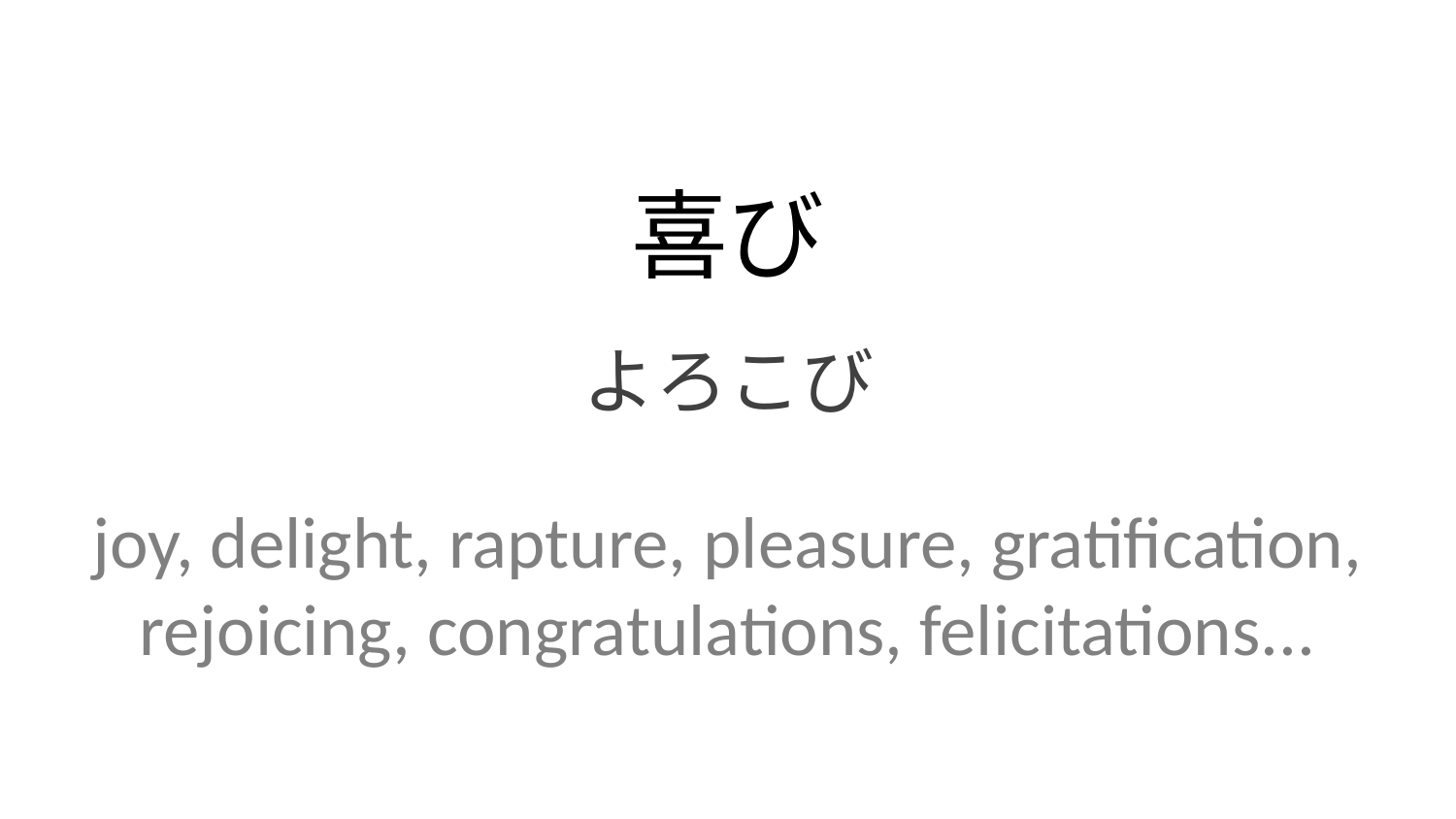

喜び

よろこび
joy, delight, rapture, pleasure, gratification, rejoicing, congratulations, felicitations...